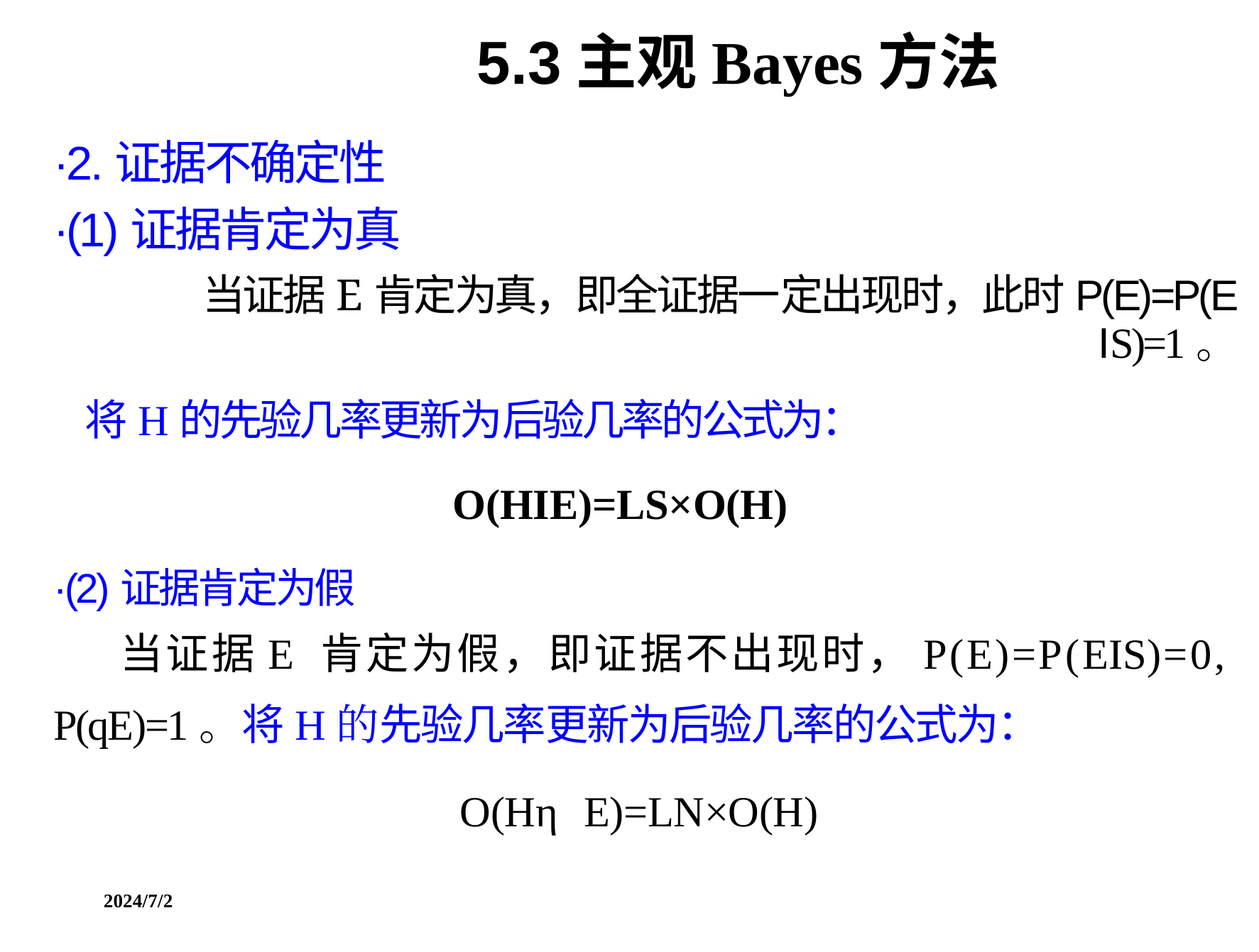

5.3主观Bayes方法

·2.证据不确定性
·(1)证据肯定为真
当证据E肯定为真，即全证据一定出现时，此时P(E)=P(E IS)=1。
将H的先验几率更新为后验几率的公式为：

O(HIE)=LS×O(H)

·(2)证据肯定为假
当证据E 肯定为假，即证据不出现时，P(E)=P(EIS)=0,
P(qE)=1。将H的先验几率更新为后验几率的公式为：

O(Hη  E)=LN×O(H)

2024/7/2